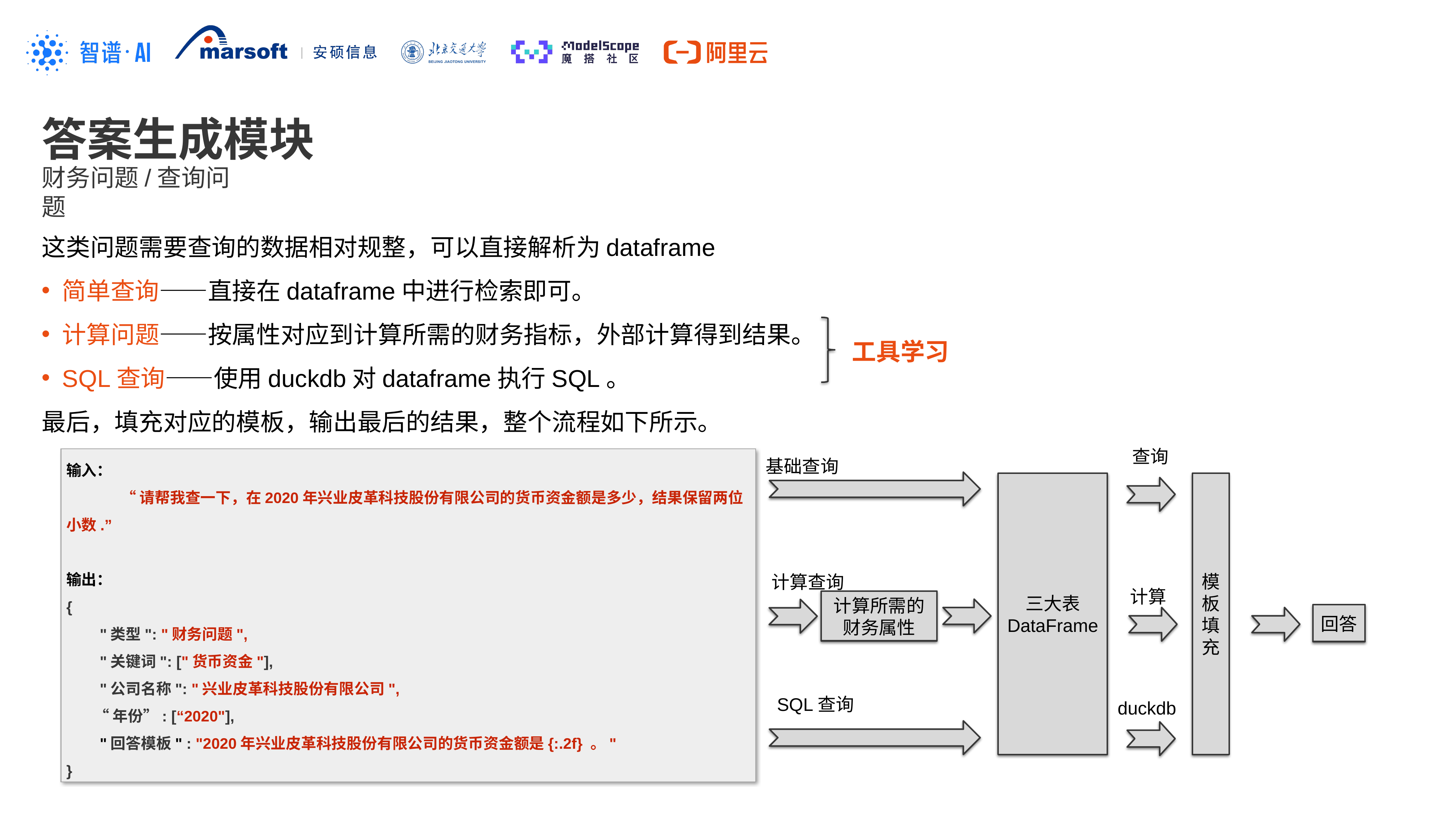

答案生成模块
财务问题/查询问题
这类问题需要查询的数据相对规整，可以直接解析为dataframe
简单查询——直接在dataframe中进行检索即可。
计算问题——按属性对应到计算所需的财务指标，外部计算得到结果。
SQL查询——使用duckdb对dataframe执行SQL。
最后，填充对应的模板，输出最后的结果，整个流程如下所示。

工具学习
查询
基础查询
输入：
	“请帮我查一下，在2020年兴业皮革科技股份有限公司的货币资金额是多少，结果保留两位小数.”

输出：
{
        "类型": "财务问题",
        "关键词": ["货币资金"],
        "公司名称": "兴业皮革科技股份有限公司",
        “年份”: [“2020"],
        "回答模板" : "2020年兴业皮革科技股份有限公司的货币资金额是{:.2f} 。"
}

三大表
DataFrame
模板填充

计算查询
计算
计算所需的
财务属性

回答

SQL查询
duckdb